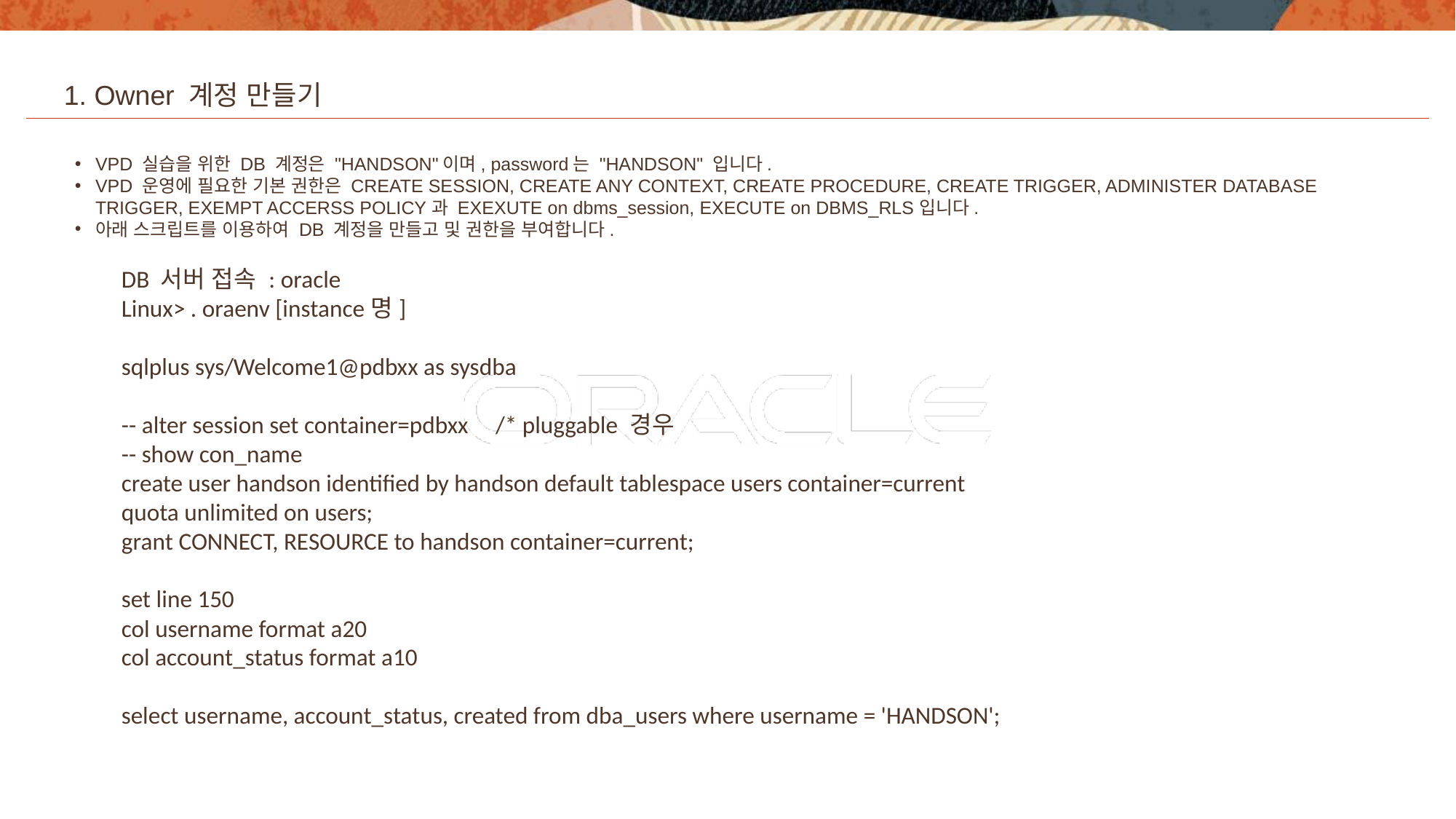

1. Owner 계정 만들기
VPD 실습을 위한 DB 계정은 "HANDSON"이며, password는 "HANDSON" 입니다.
VPD 운영에 필요한 기본 권한은 CREATE SESSION, CREATE ANY CONTEXT, CREATE PROCEDURE, CREATE TRIGGER, ADMINISTER DATABASE TRIGGER, EXEMPT ACCERSS POLICY과 EXEXUTE on dbms_session, EXECUTE on DBMS_RLS입니다.
아래 스크립트를 이용하여 DB 계정을 만들고 및 권한을 부여합니다.
DB 서버 접속 : oracle
Linux> . oraenv [instance명]

sqlplus sys/Welcome1@pdbxx as sysdba

-- alter session set container=pdbxx     /* pluggable 경우
-- show con_name
create user handson identified by handson default tablespace users container=current
quota unlimited on users;
grant CONNECT, RESOURCE to handson container=current;

set line 150
col username format a20
col account_status format a10

select username, account_status, created from dba_users where username = 'HANDSON';

19
Copyright © 2020, Oracle and/or its affiliates. All rights reserved.